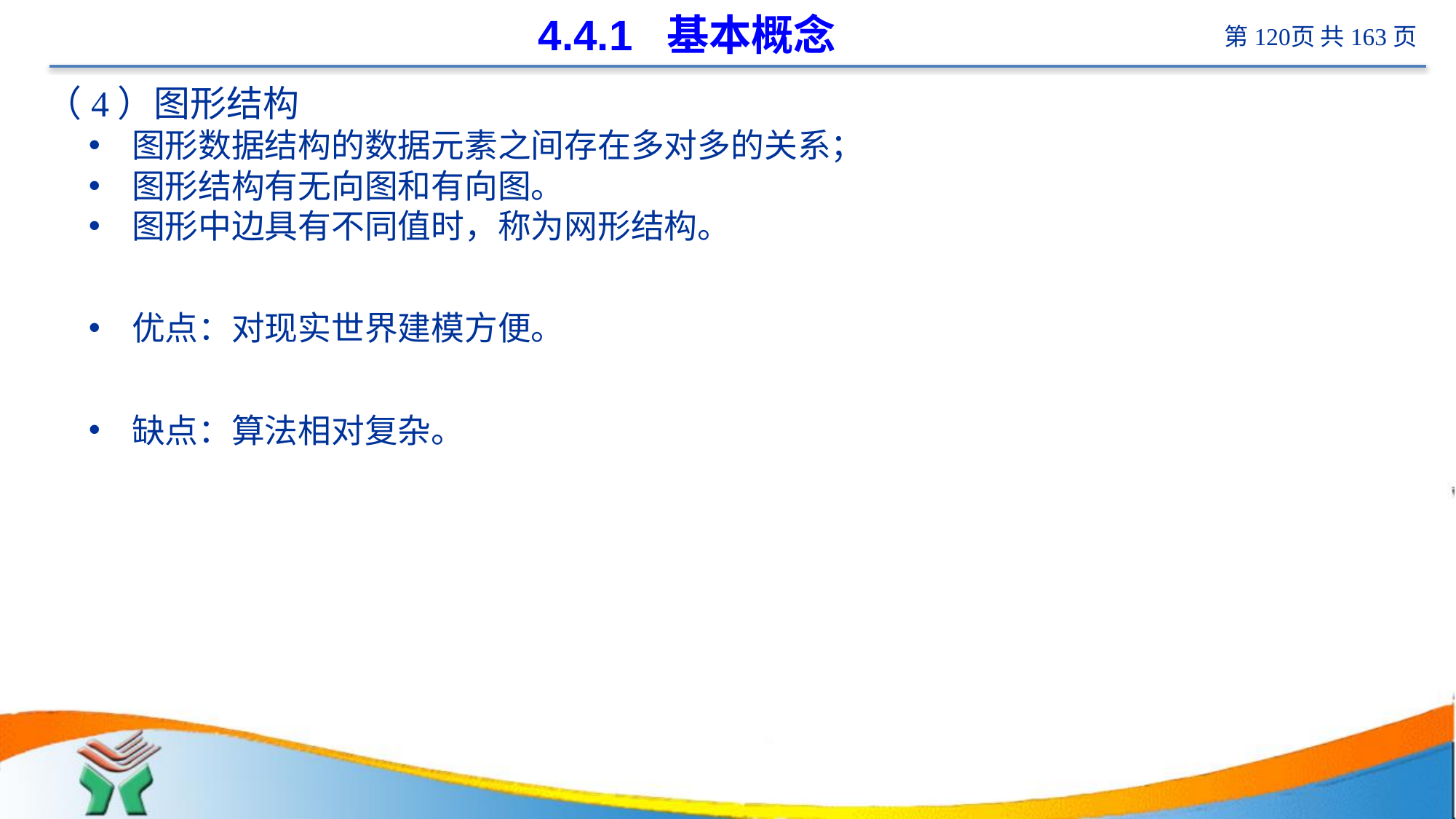

# 4.4.1  基本概念
（4）图形结构
图形数据结构的数据元素之间存在多对多的关系；
图形结构有无向图和有向图。
图形中边具有不同值时，称为网形结构。

优点：对现实世界建模方便。

缺点：算法相对复杂。